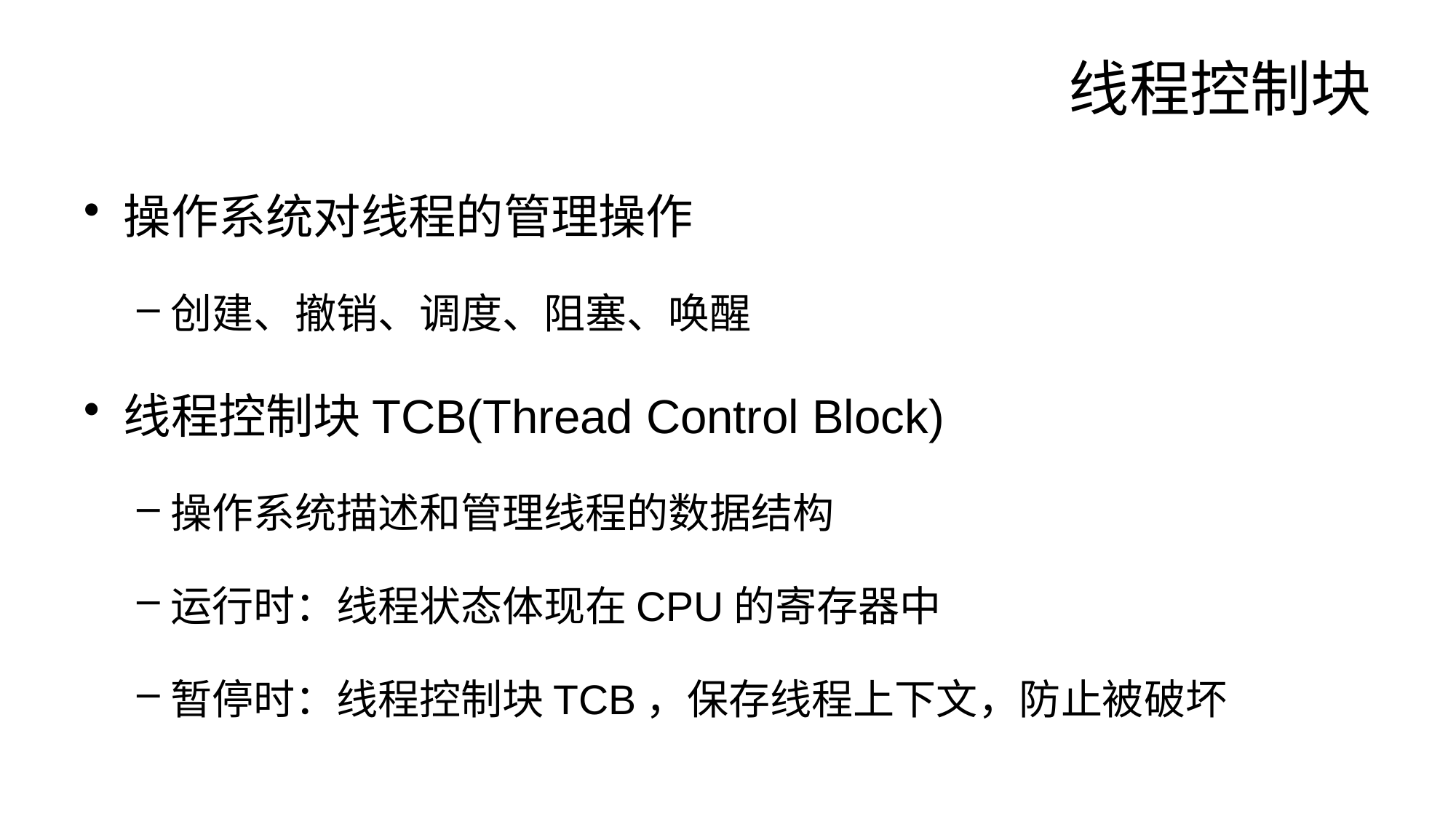

# 线程控制块
操作系统对线程的管理操作
创建、撤销、调度、阻塞、唤醒
线程控制块TCB(Thread Control Block)
操作系统描述和管理线程的数据结构
运行时：线程状态体现在CPU的寄存器中
暂停时：线程控制块TCB，保存线程上下文，防止被破坏